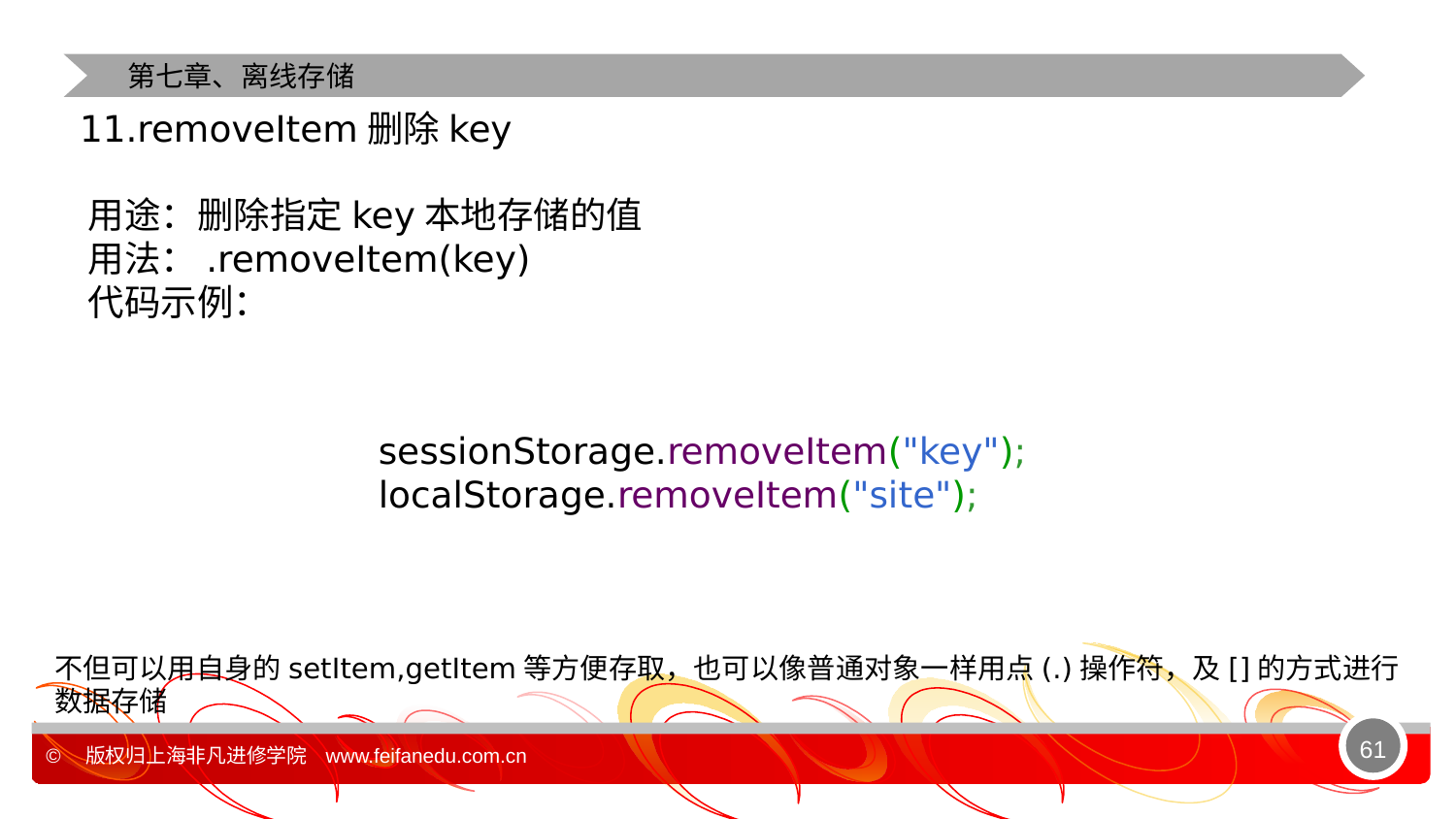

第七章、离线存储

11.removeItem删除key
用途：删除指定key本地存储的值
用法：.removeItem(key)
代码示例：
sessionStorage.removeItem("key"); localStorage.removeItem("site");
不但可以用自身的setItem,getItem等方便存取，也可以像普通对象一样用点(.)操作符，及[]的方式进行数据存储
61